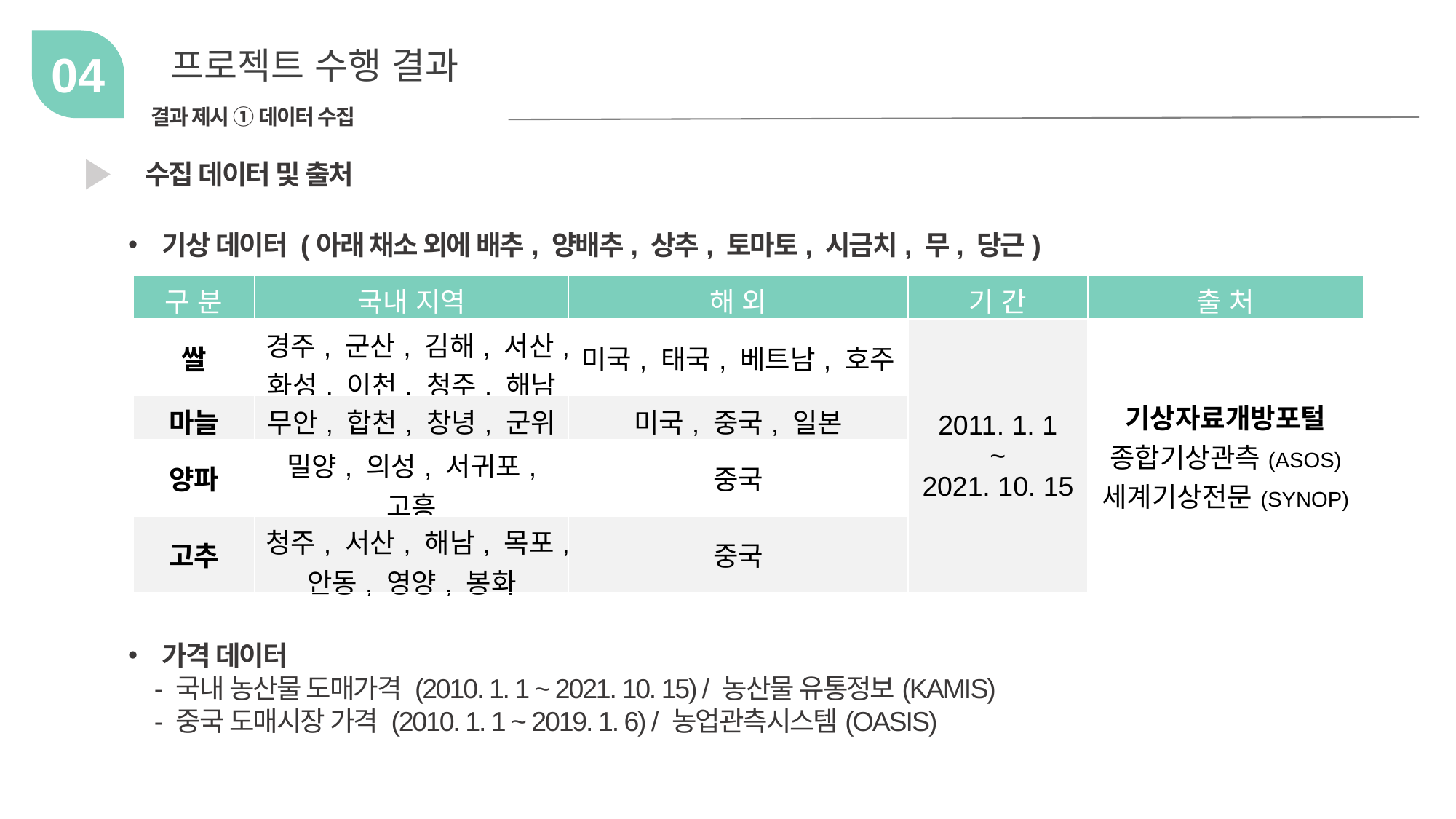

프로젝트 수행 결과
04
결과 제시 ① 데이터 수집
▶
수집 데이터 및 출처
기상 데이터 (아래 채소 외에 배추, 양배추, 상추, 토마토, 시금치, 무, 당근)
| 구 분 | 국내 지역 | 해 외 | 기 간 | 출 처 |
| --- | --- | --- | --- | --- |
| 쌀 | 경주, 군산, 김해, 서산, 화성, 이천, 청주, 해남 | 미국, 태국, 베트남, 호주 | 2011. 1. 1 ~ 2021. 10. 15 | 기상자료개방포털 종합기상관측(ASOS) 세계기상전문(SYNOP) |
| 마늘 | 무안, 합천, 창녕, 군위 | 미국, 중국, 일본 |  |  |
| 양파 | 밀양, 의성, 서귀포, 고흥 | 중국 |  |  |
| 고추 | 청주, 서산, 해남, 목포, 안동, 영양, 봉화 | 중국 |  |  |
가격 데이터
    - 국내 농산물 도매가격 (2010. 1. 1 ~ 2021. 10. 15) / 농산물 유통정보(KAMIS)
    - 중국 도매시장 가격 (2010. 1. 1 ~ 2019. 1. 6) / 농업관측시스템(OASIS)